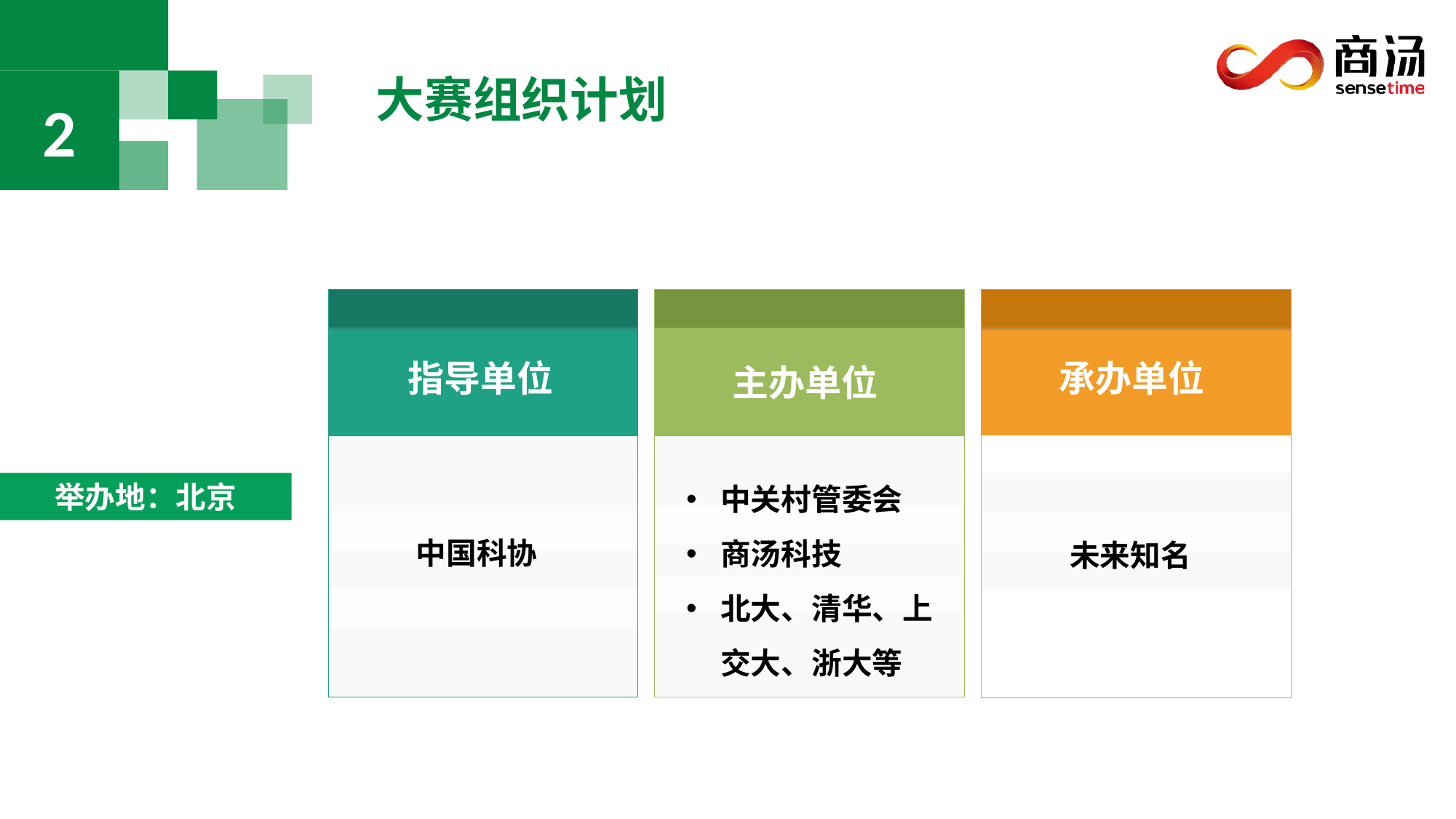

2
大赛组织计划

指导单位
承办单位
主办单位
中关村管委会
商汤科技
北大、清华、上交大、浙大等

举办地：北京
中国科协
未来知名